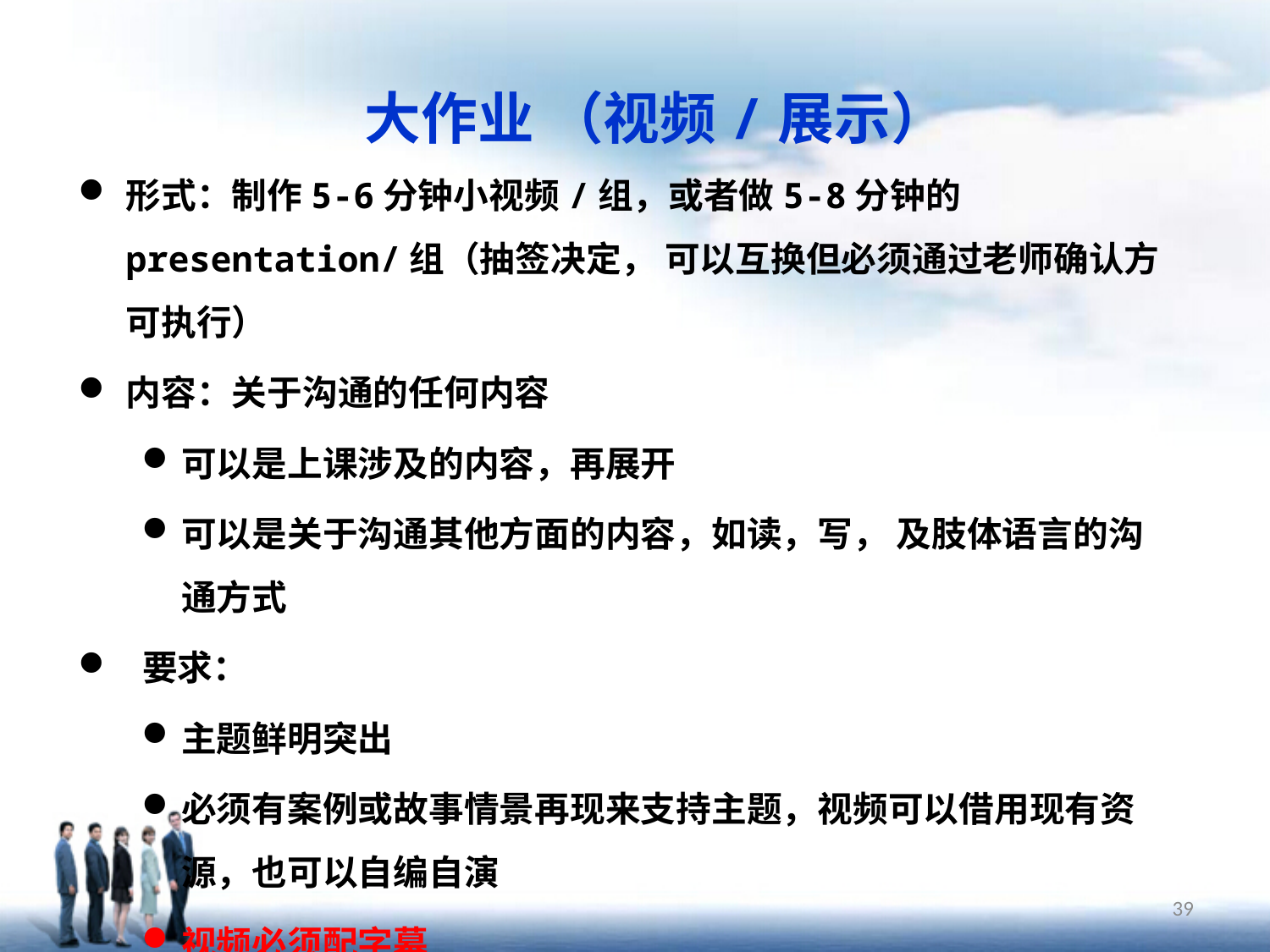

大作业 （视频/展示）
形式：制作5-6分钟小视频/组，或者做5-8分钟的presentation/组（抽签决定， 可以互换但必须通过老师确认方可执行）
内容：关于沟通的任何内容
可以是上课涉及的内容，再展开
可以是关于沟通其他方面的内容，如读，写， 及肢体语言的沟通方式
 要求：
主题鲜明突出
必须有案例或故事情景再现来支持主题，视频可以借用现有资源，也可以自编自演
视频必须配字幕
39